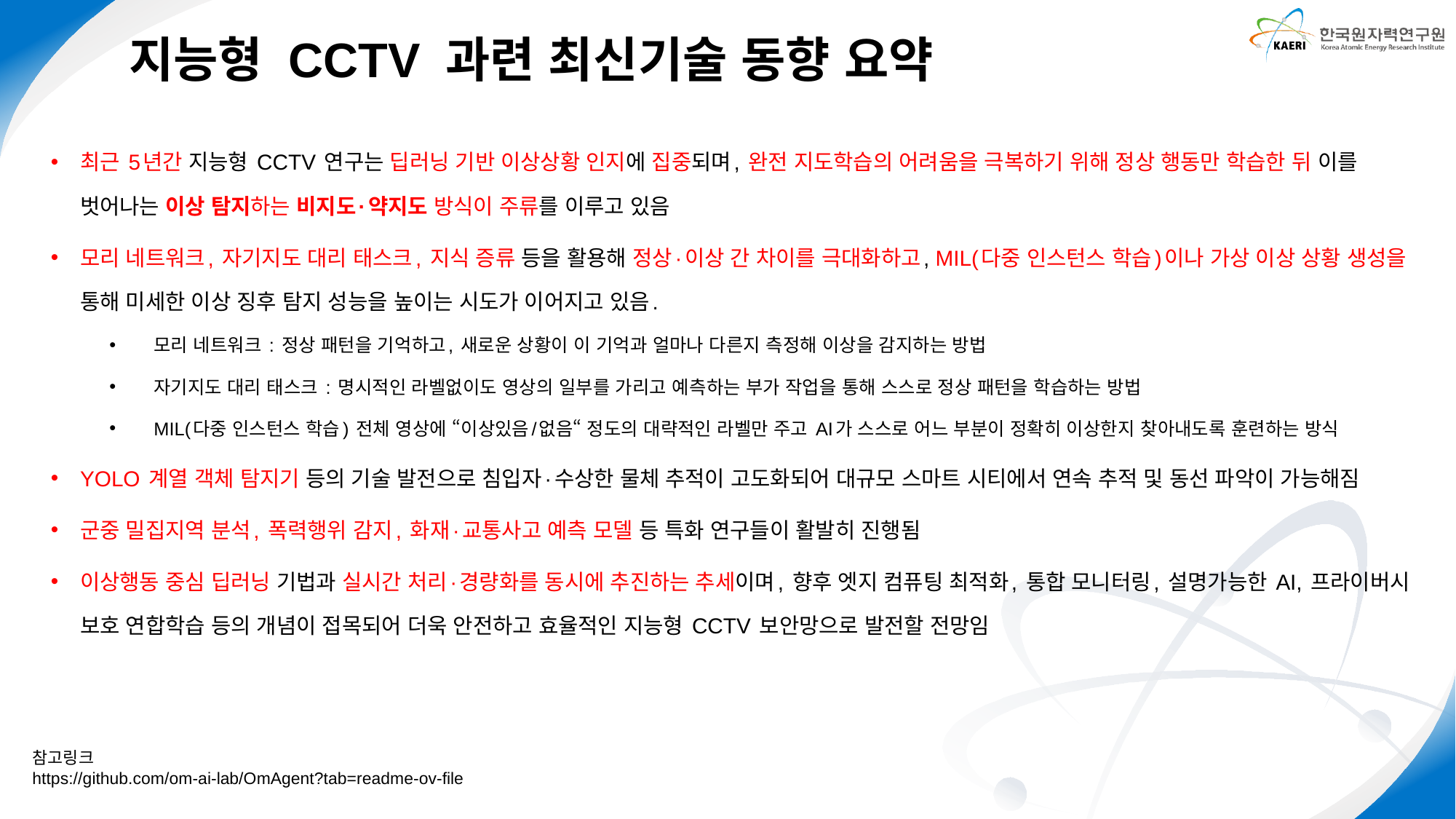

지능형 CCTV 과련 최신기술 동향 요약

최근 5년간 지능형 CCTV 연구는 딥러닝 기반 이상상황 인지에 집중되며, 완전 지도학습의 어려움을 극복하기 위해 정상 행동만 학습한 뒤 이를 벗어나는 이상 탐지하는 비지도·약지도 방식이 주류를 이루고 있음
모리 네트워크, 자기지도 대리 태스크, 지식 증류 등을 활용해 정상·이상 간 차이를 극대화하고, MIL(다중 인스턴스 학습)이나 가상 이상 상황 생성을 통해 미세한 이상 징후 탐지 성능을 높이는 시도가 이어지고 있음.
모리 네트워크 : 정상 패턴을 기억하고, 새로운 상황이 이 기억과 얼마나 다른지 측정해 이상을 감지하는 방법
자기지도 대리 태스크 : 명시적인 라벨없이도 영상의 일부를 가리고 예측하는 부가 작업을 통해 스스로 정상 패턴을 학습하는 방법
MIL(다중 인스턴스 학습) 전체 영상에 “이상있음/없음“ 정도의 대략적인 라벨만 주고 AI가 스스로 어느 부분이 정확히 이상한지 찾아내도록 훈련하는 방식
YOLO 계열 객체 탐지기 등의 기술 발전으로 침입자·수상한 물체 추적이 고도화되어 대규모 스마트 시티에서 연속 추적 및 동선 파악이 가능해짐
군중 밀집지역 분석, 폭력행위 감지, 화재·교통사고 예측 모델 등 특화 연구들이 활발히 진행됨
이상행동 중심 딥러닝 기법과 실시간 처리·경량화를 동시에 추진하는 추세이며, 향후 엣지 컴퓨팅 최적화, 통합 모니터링, 설명가능한 AI, 프라이버시 보호 연합학습 등의 개념이 접목되어 더욱 안전하고 효율적인 지능형 CCTV 보안망으로 발전할 전망임
참고링크
https://github.com/om-ai-lab/OmAgent?tab=readme-ov-file